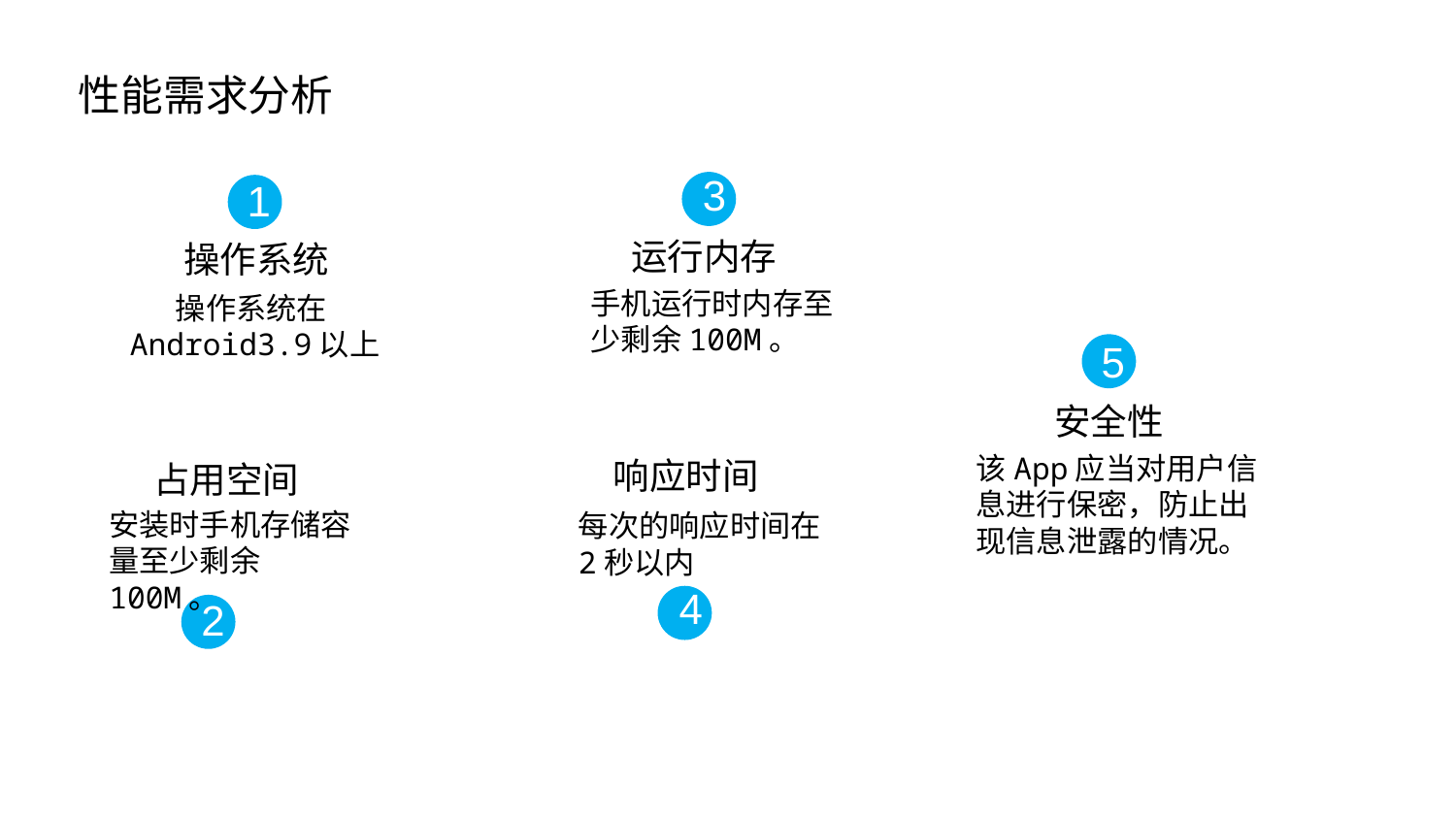

性能需求分析
3

运行内存
手机运行时内存至少剩余100M。
1

操作系统
操作系统在Android3.9以上
5

安全性
该App应当对用户信息进行保密，防止出现信息泄露的情况。
响应时间
每次的响应时间在2秒以内
4

占用空间
安装时手机存储容量至少剩余100M。
2